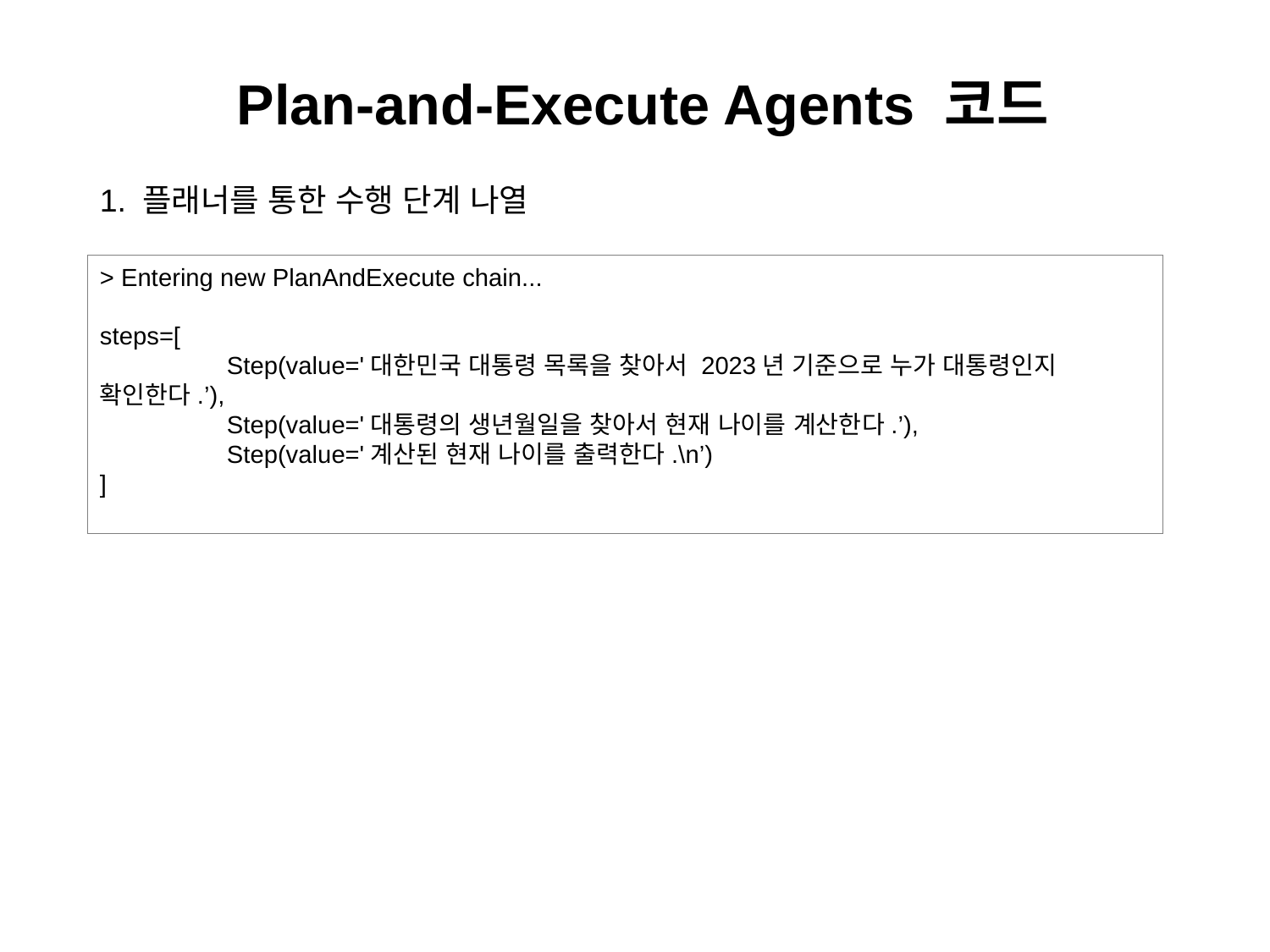

# Plan-and-Execute Agents 코드
1. 플래너를 통한 수행 단계 나열
> Entering new PlanAndExecute chain...

steps=[
	Step(value='대한민국 대통령 목록을 찾아서 2023년 기준으로 누가 대통령인지 확인한다.’),
 	Step(value='대통령의 생년월일을 찾아서 현재 나이를 계산한다.’),
	Step(value='계산된 현재 나이를 출력한다.\n’)
]